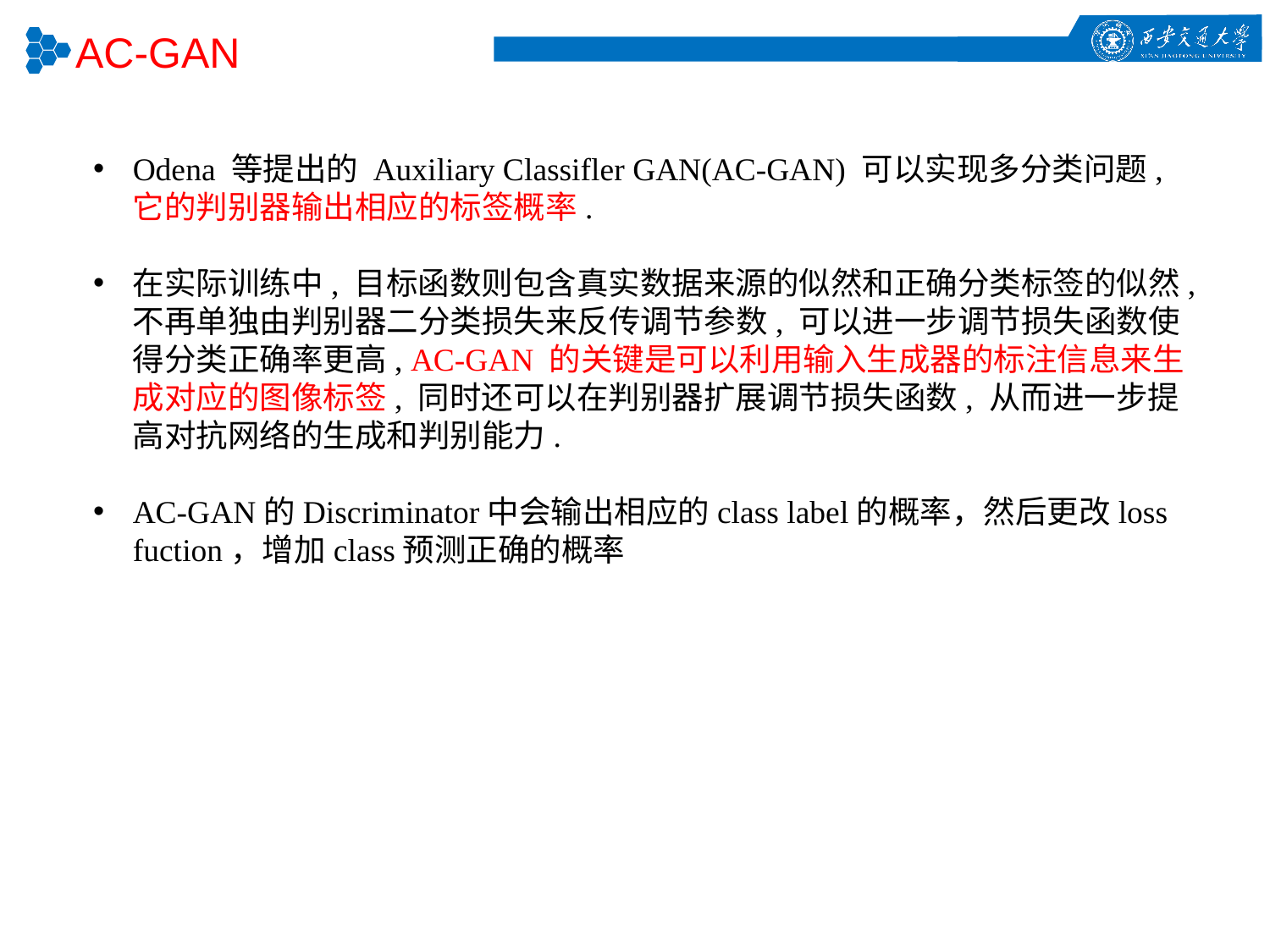

AC-GAN

Odena 等提出的 Auxiliary Classifler GAN(AC-GAN) 可以实现多分类问题, 它的判别器输出相应的标签概率.

在实际训练中, 目标函数则包含真实数据来源的似然和正确分类标签的似然, 不再单独由判别器二分类损失来反传调节参数, 可以进一步调节损失函数使得分类正确率更高, AC-GAN 的关键是可以利用输入生成器的标注信息来生成对应的图像标签, 同时还可以在判别器扩展调节损失函数, 从而进一步提高对抗网络的生成和判别能力.

AC-GAN的Discriminator中会输出相应的class label的概率，然后更改loss fuction，增加class预测正确的概率